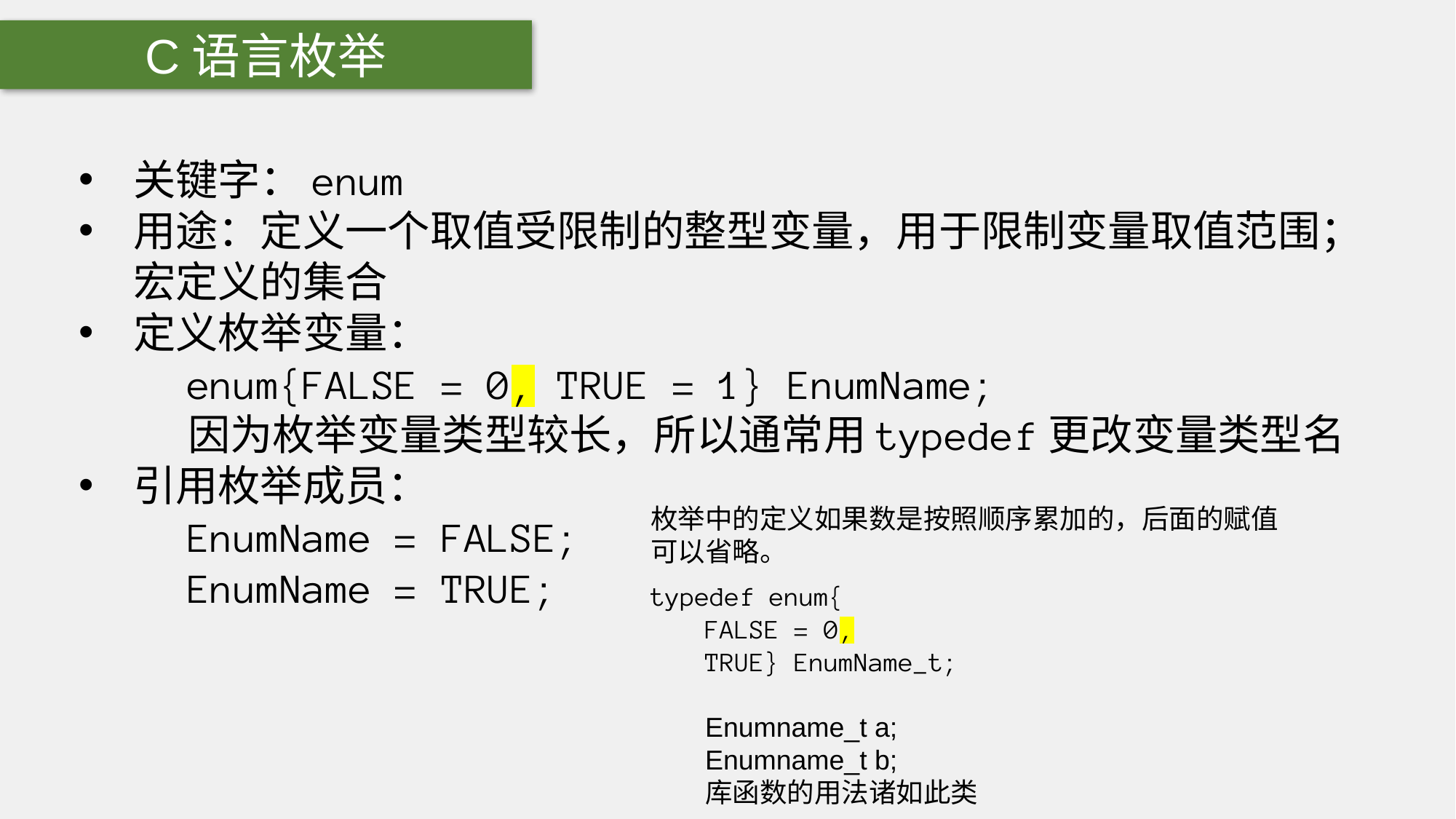

C语言枚举
关键字：enum
用途：定义一个取值受限制的整型变量，用于限制变量取值范围；宏定义的集合
定义枚举变量：
	enum{FALSE = 0, TRUE = 1} EnumName;
	因为枚举变量类型较长，所以通常用typedef更改变量类型名
引用枚举成员：
	EnumName = FALSE;
	EnumName = TRUE;
枚举中的定义如果数是按照顺序累加的，后面的赋值可以省略。
typedef enum{
FALSE = 0,
TRUE} EnumName_t;

Enumname_t a;
Enumname_t b;
库函数的用法诸如此类